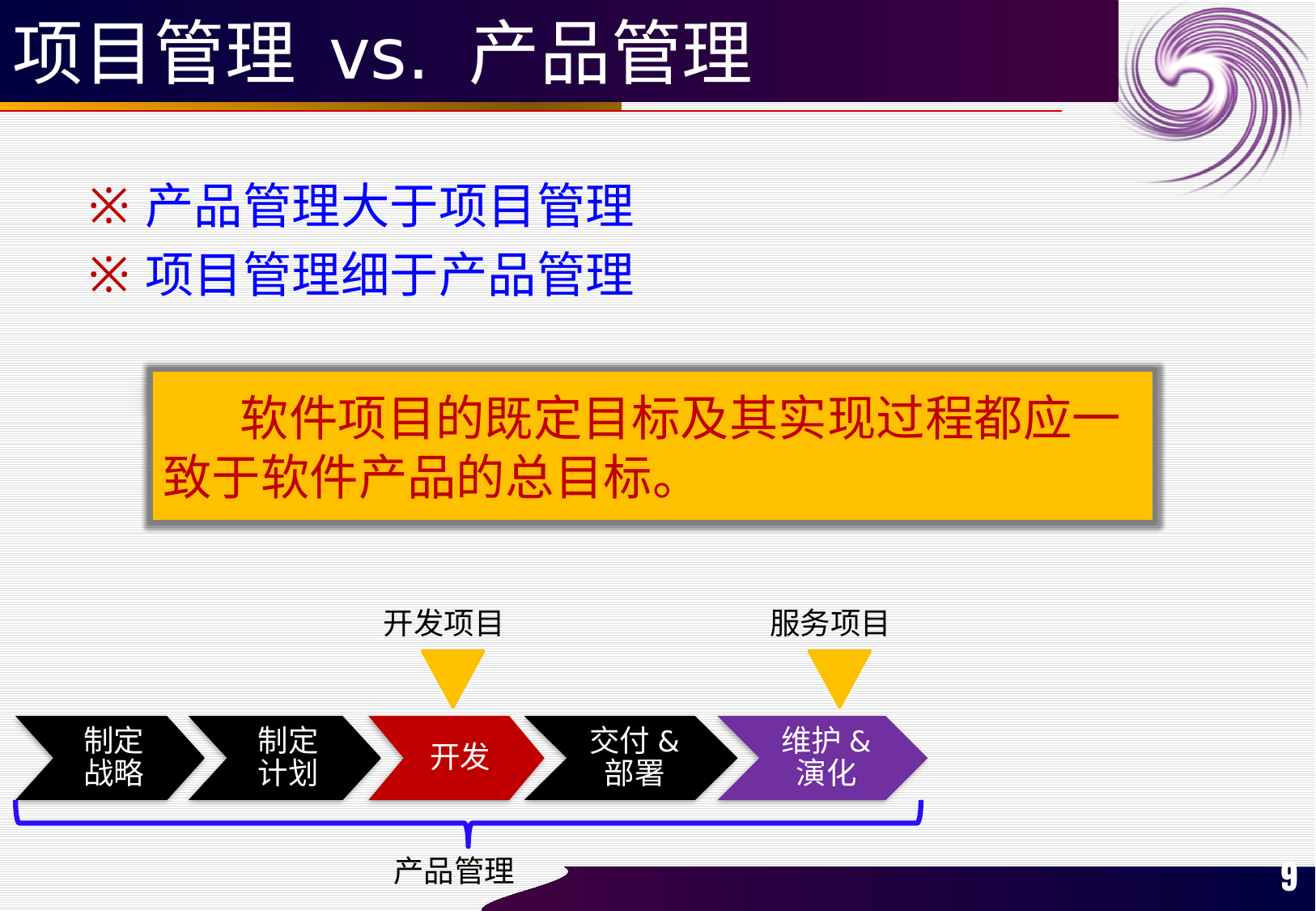

# 项目管理 vs. 产品管理
产品管理大于项目管理
项目管理细于产品管理

      软件项目的既定目标及其实现过程都应一致于软件产品的总目标。

开发项目
服务项目

制定
战略
制定
计划
开发
交付&
部署
维护&
演化
产品管理
9